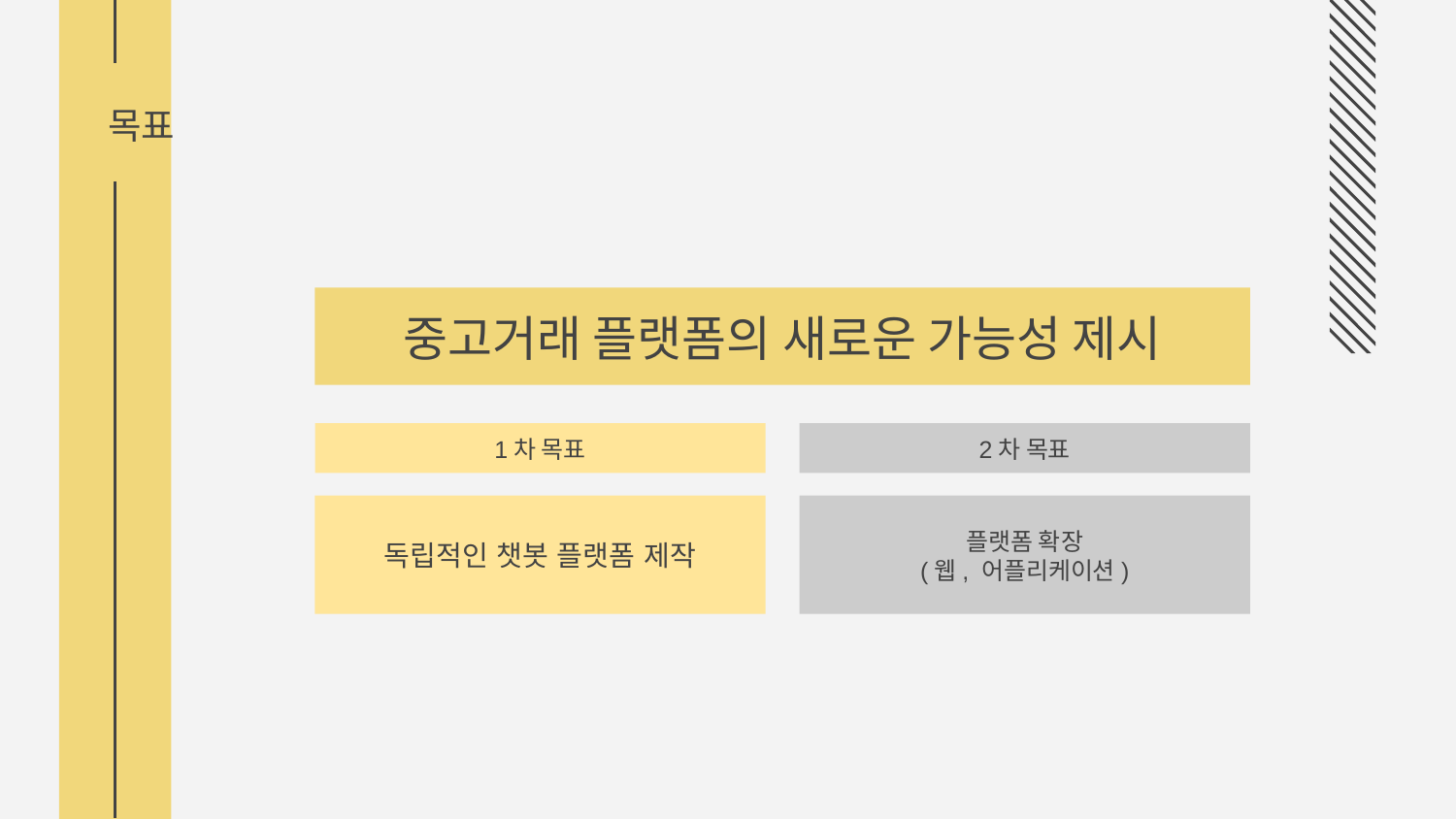

# 목표
중고거래 플랫폼의 새로운 가능성 제시
1차 목표
2차 목표
독립적인 챗봇 플랫폼 제작
플랫폼 확장
(웹, 어플리케이션)